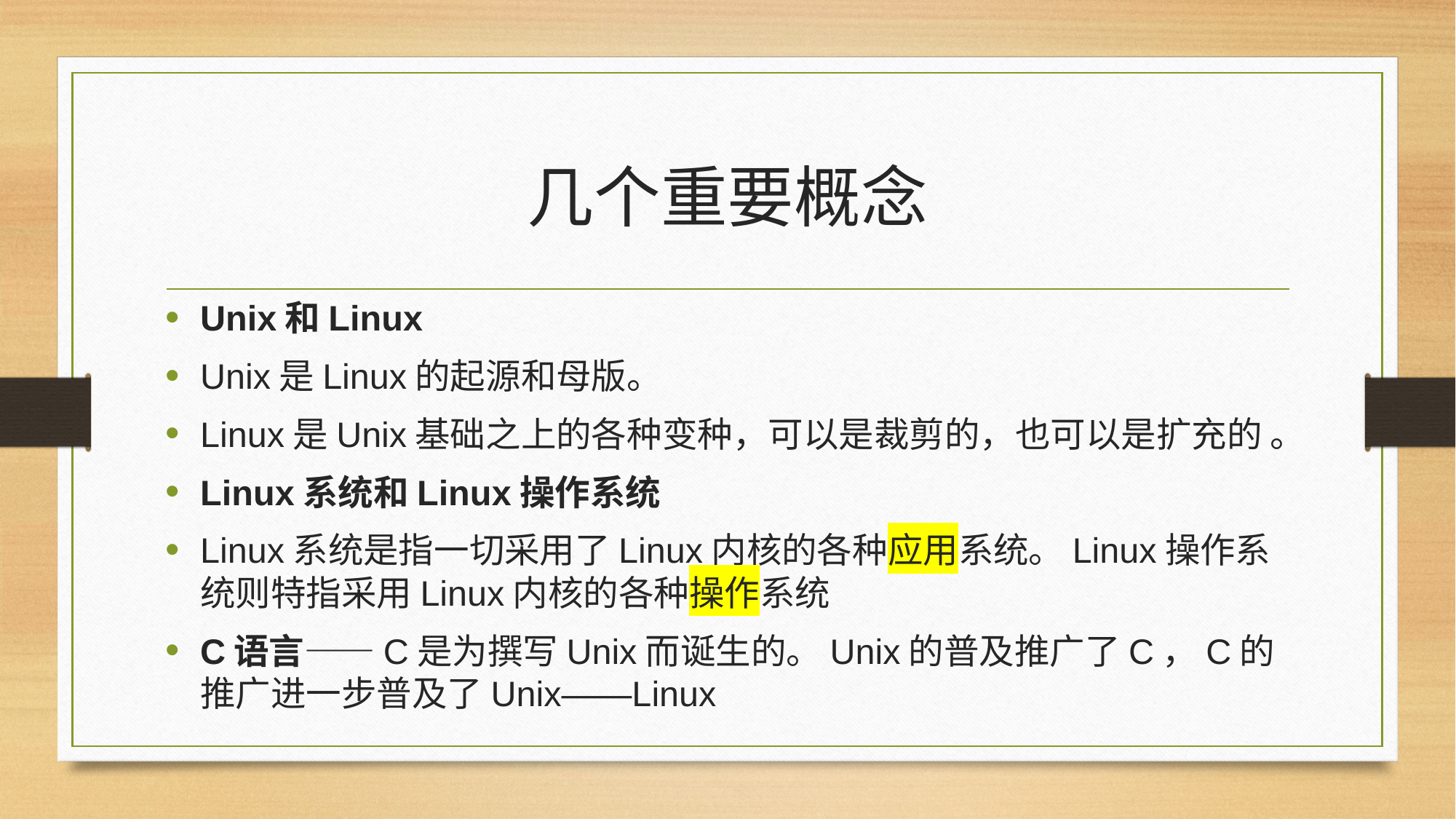

# 几个重要概念
Unix和Linux
Unix是Linux的起源和母版。
Linux是Unix基础之上的各种变种，可以是裁剪的，也可以是扩充的 。
Linux系统和Linux操作系统
Linux系统是指一切采用了Linux内核的各种应用系统。Linux操作系统则特指采用Linux内核的各种操作系统
C语言——C是为撰写Unix而诞生的。Unix的普及推广了C，C的推广进一步普及了Unix——Linux